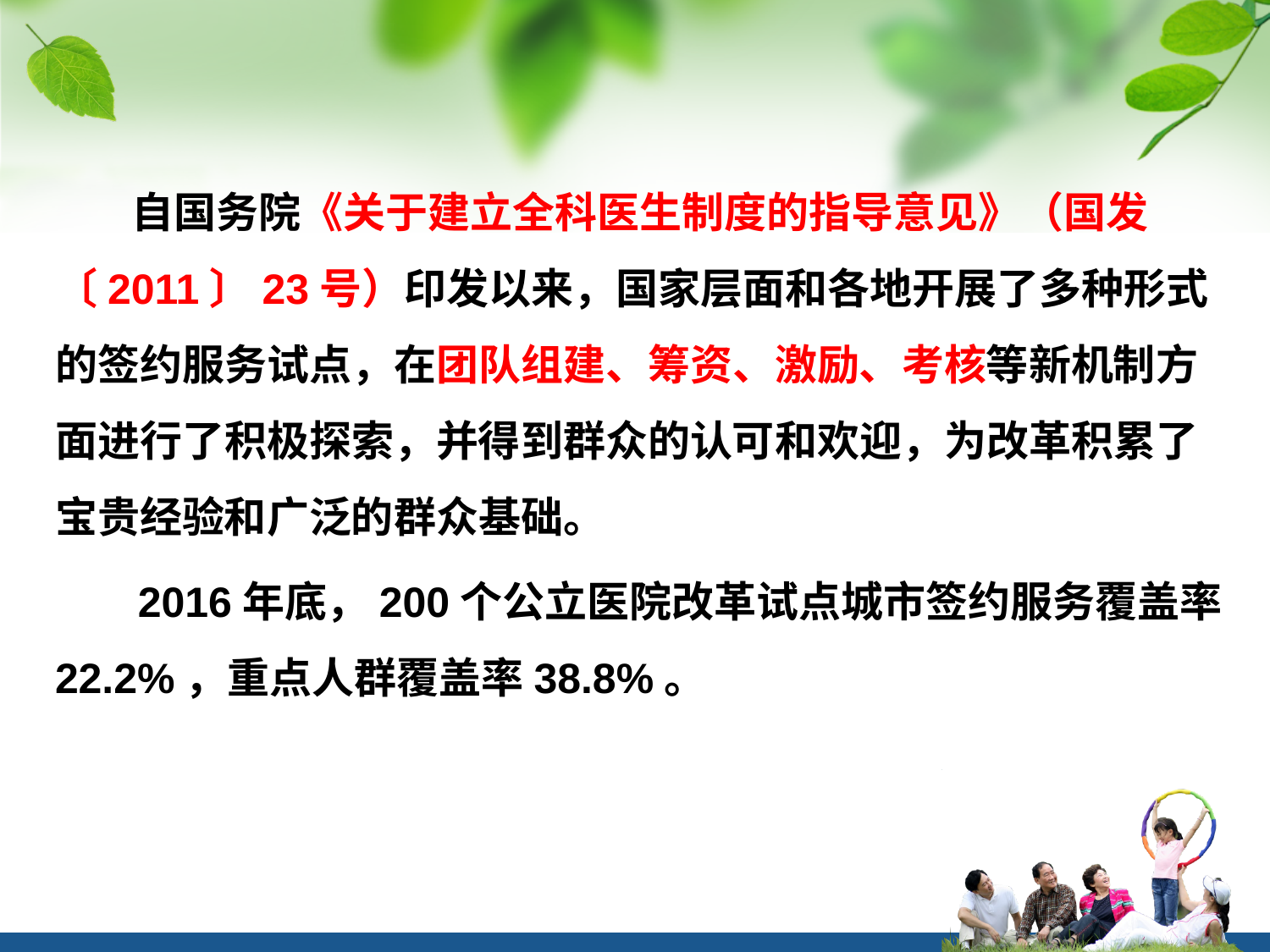

自国务院《关于建立全科医生制度的指导意见》（国发〔2011〕23号）印发以来，国家层面和各地开展了多种形式的签约服务试点，在团队组建、筹资、激励、考核等新机制方面进行了积极探索，并得到群众的认可和欢迎，为改革积累了宝贵经验和广泛的群众基础。
       2016年底，200个公立医院改革试点城市签约服务覆盖率22.2%，重点人群覆盖率38.8%。